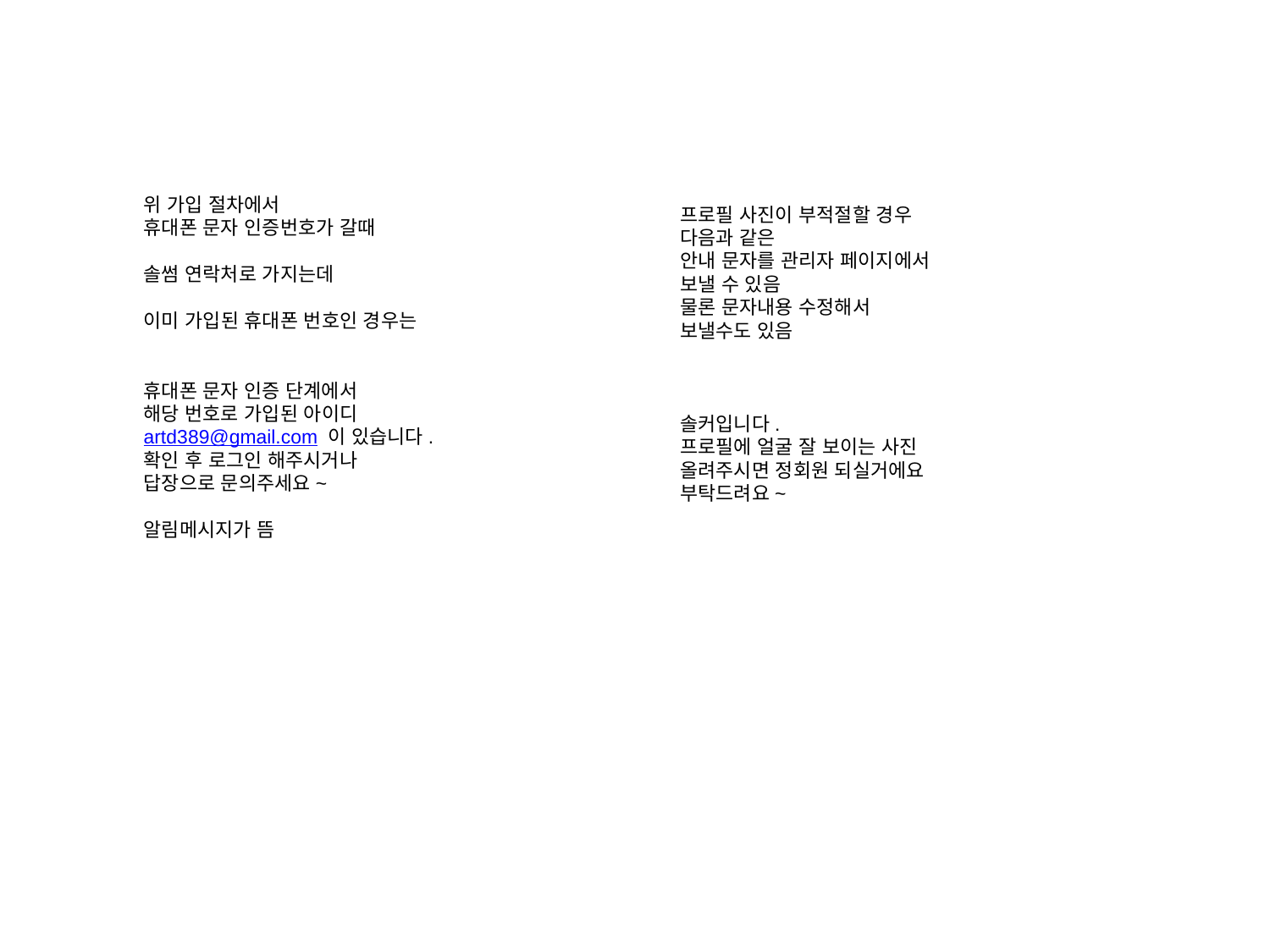

위 가입 절차에서
휴대폰 문자 인증번호가 갈때

솔썸 연락처로 가지는데

이미 가입된 휴대폰 번호인 경우는

휴대폰 문자 인증 단계에서
해당 번호로 가입된 아이디
artd389@gmail.com 이 있습니다.
확인 후 로그인 해주시거나
답장으로 문의주세요~

알림메시지가 뜸
프로필 사진이 부적절할 경우
다음과 같은
안내 문자를 관리자 페이지에서
보낼 수 있음
물론 문자내용 수정해서
보낼수도 있음

솔커입니다.
프로필에 얼굴 잘 보이는 사진
올려주시면 정회원 되실거에요
부탁드려요~